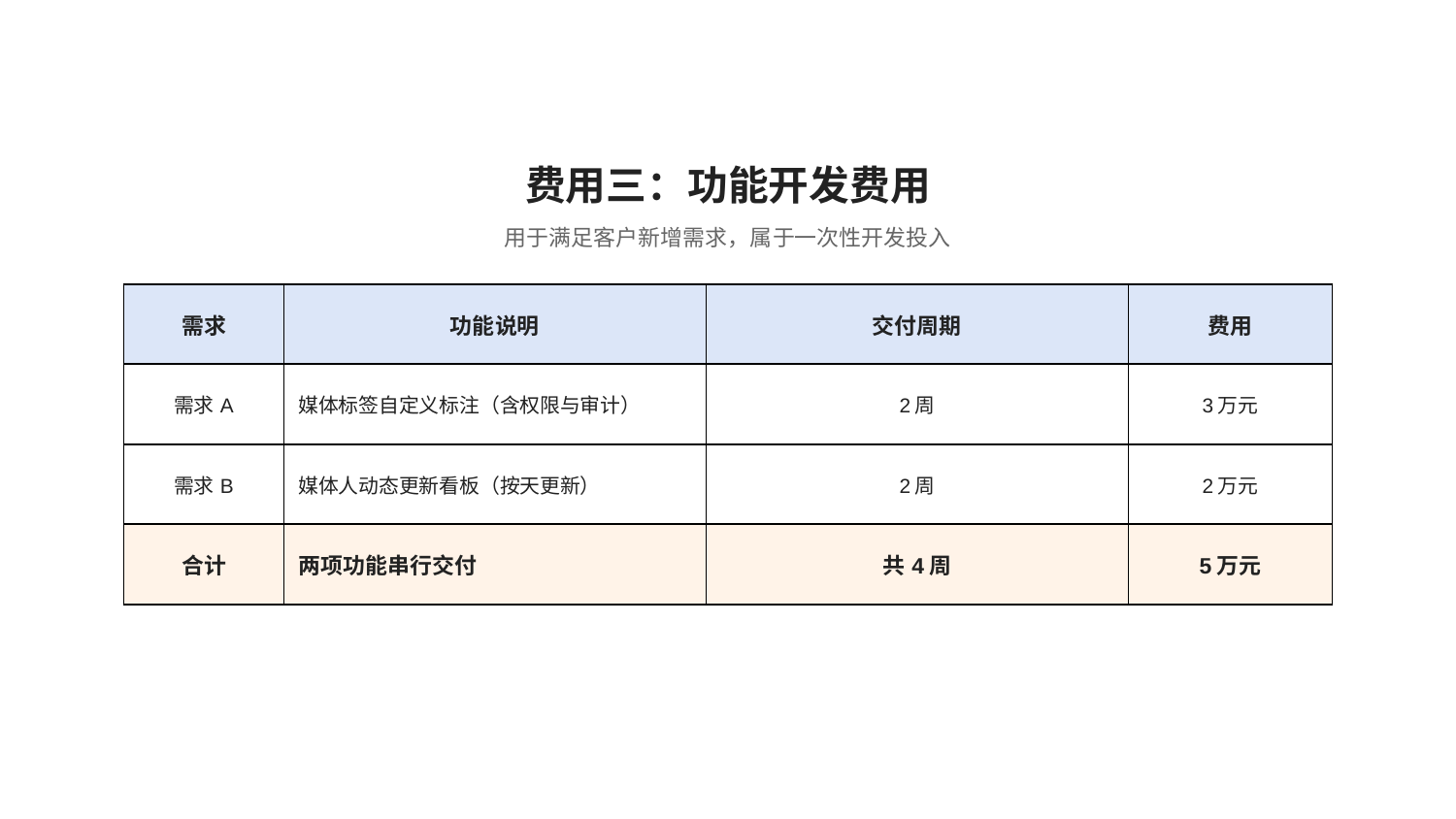

费用三：功能开发费用
用于满足客户新增需求，属于一次性开发投入
| 需求 | 功能说明 | 交付周期 | 费用 |
| --- | --- | --- | --- |
| 需求A | 媒体标签自定义标注（含权限与审计） | 2周 | 3万元 |
| 需求B | 媒体人动态更新看板（按天更新） | 2周 | 2万元 |
| 合计 | 两项功能串行交付 | 共4周 | 5万元 |